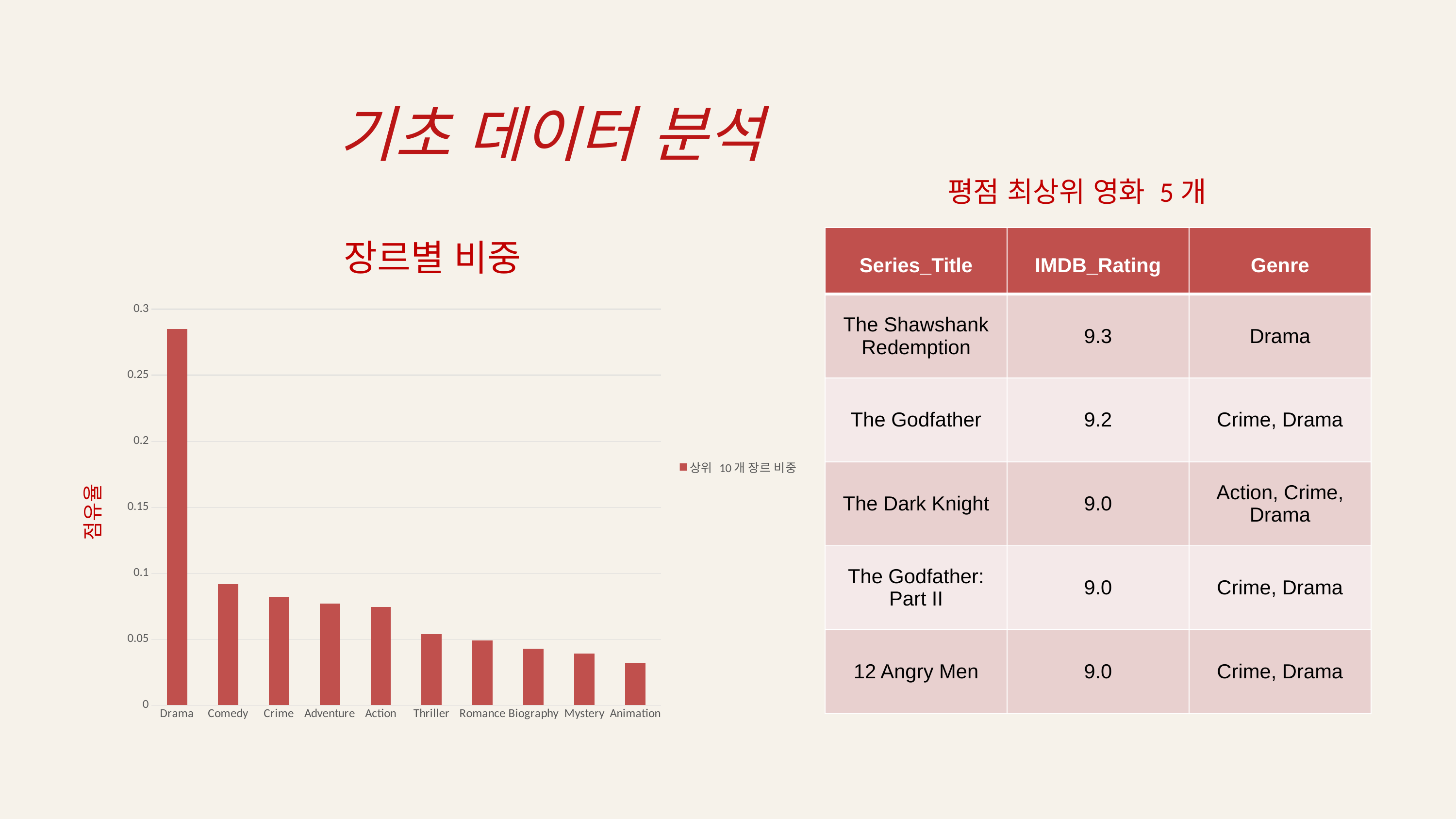

기초 데이터 분석
평점 최상위 영화 5개

### Chart: 장르별 비중

| Category | 상위 10개 장르 비중 |
|---|---|
| Drama | 0.284927 |
| Comedy | 0.091696 |
| Crime | 0.082251 |
| Adventure | 0.077135 |
| Action | 0.07438 |
| Thriller | 0.053916 |
| Romance | 0.049193 |
| Biography | 0.042896 |
| Mystery | 0.038961 |
| Animation | 0.032271 |
| Series\_Title | IMDB\_Rating | Genre |
| --- | --- | --- |
| The Shawshank Redemption | 9.3 | Drama |
| The Godfather | 9.2 | Crime, Drama |
| The Dark Knight | 9.0 | Action, Crime, Drama |
| The Godfather: Part II | 9.0 | Crime, Drama |
| 12 Angry Men | 9.0 | Crime, Drama |